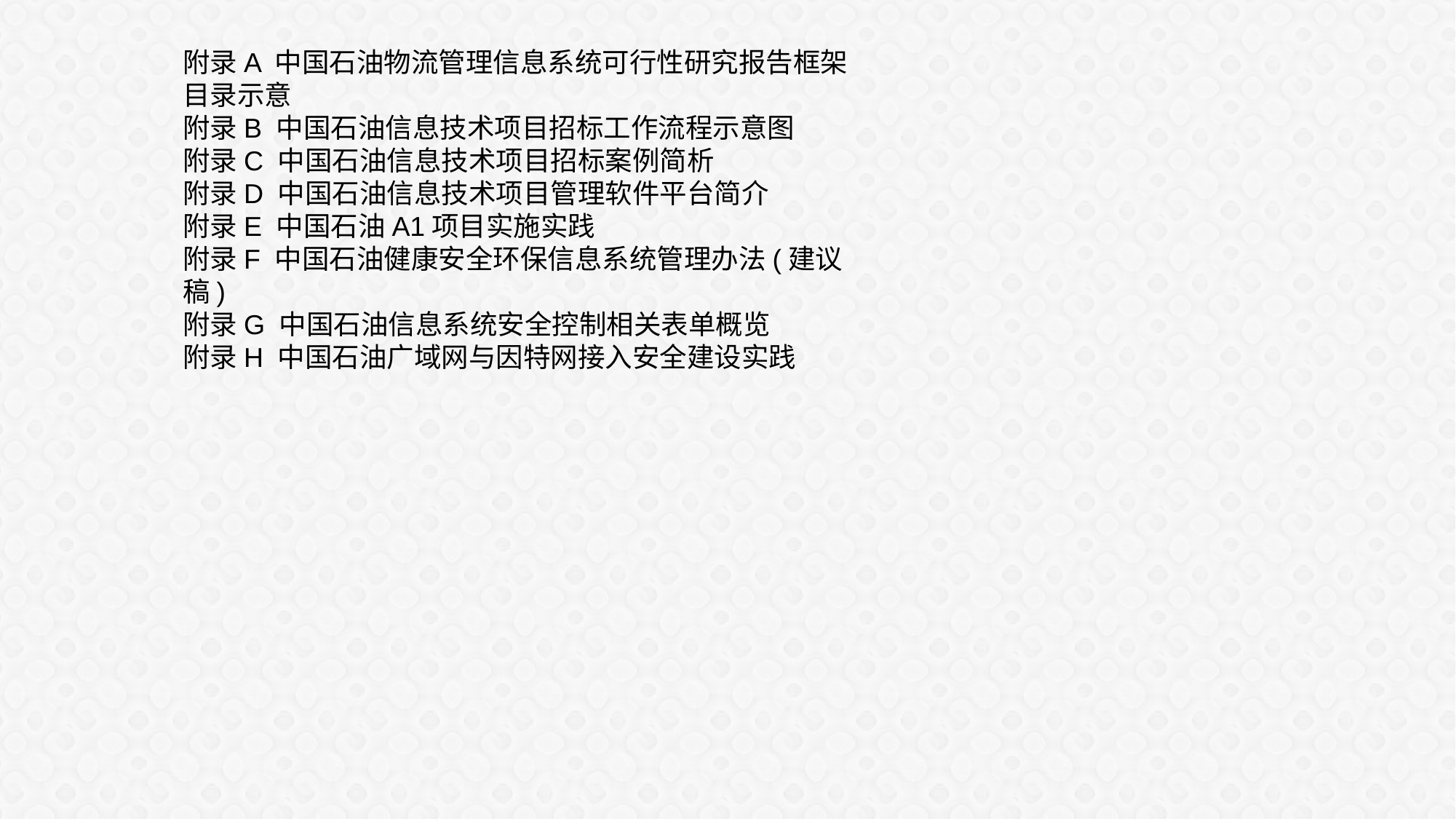

附录A 中国石油物流管理信息系统可行性研究报告框架目录示意
附录B 中国石油信息技术项目招标工作流程示意图
附录C 中国石油信息技术项目招标案例简析
附录D 中国石油信息技术项目管理软件平台简介
附录E 中国石油A1项目实施实践
附录F 中国石油健康安全环保信息系统管理办法(建议稿)
附录G 中国石油信息系统安全控制相关表单概览
附录H 中国石油广域网与因特网接入安全建设实践